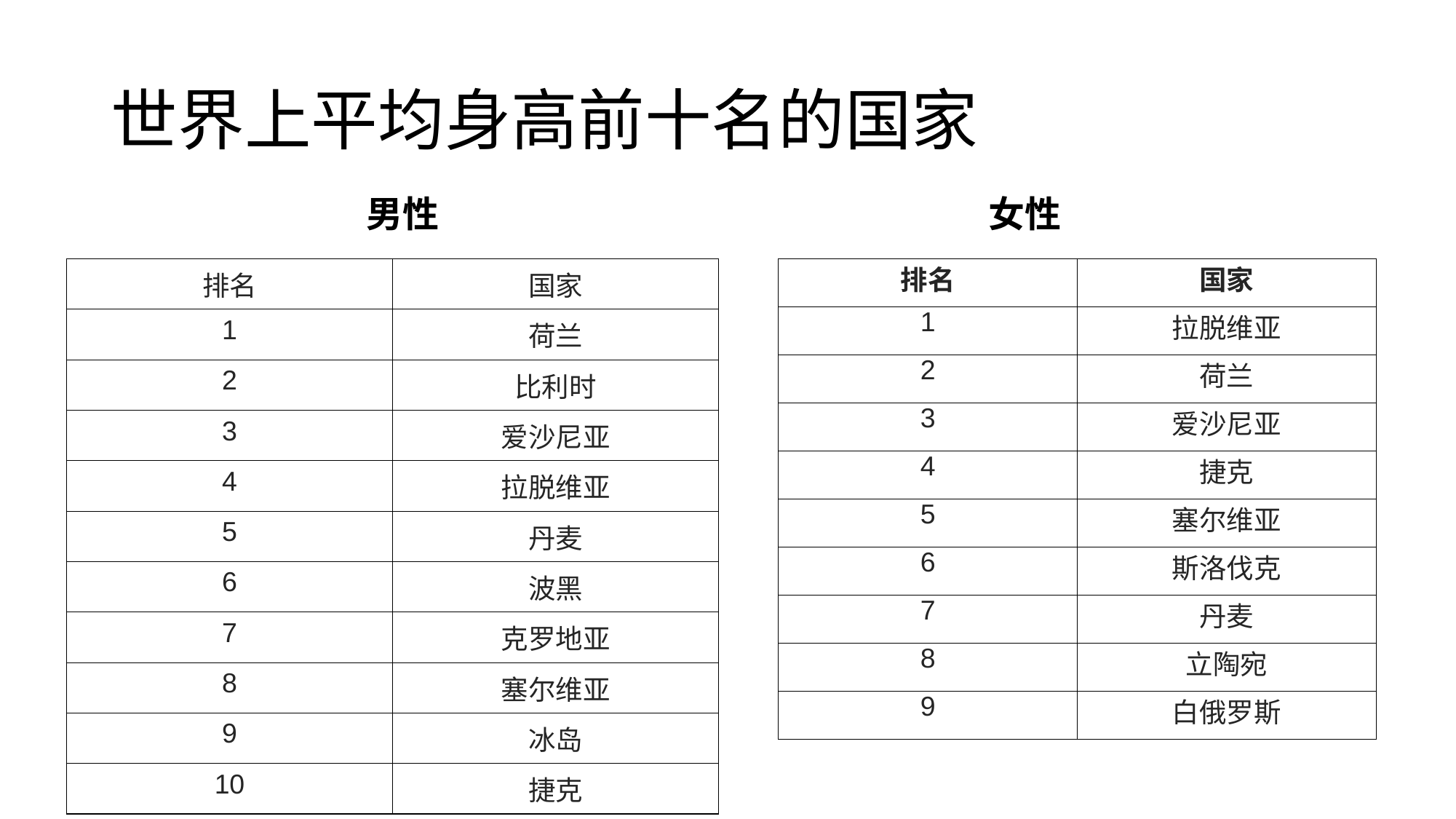

# 世界上平均身高前十名的国家
女性
男性
| 排名 | 国家 |
| --- | --- |
| 1 | 荷兰 |
| 2 | 比利时 |
| 3 | 爱沙尼亚 |
| 4 | 拉脱维亚 |
| 5 | 丹麦 |
| 6 | 波黑 |
| 7 | 克罗地亚 |
| 8 | 塞尔维亚 |
| 9 | 冰岛 |
| 10 | 捷克 |
| 排名 | 国家 |
| --- | --- |
| 1 | 拉脱维亚 |
| 2 | 荷兰 |
| 3 | 爱沙尼亚 |
| 4 | 捷克 |
| 5 | 塞尔维亚 |
| 6 | 斯洛伐克 |
| 7 | 丹麦 |
| 8 | 立陶宛 |
| 9 | 白俄罗斯 |